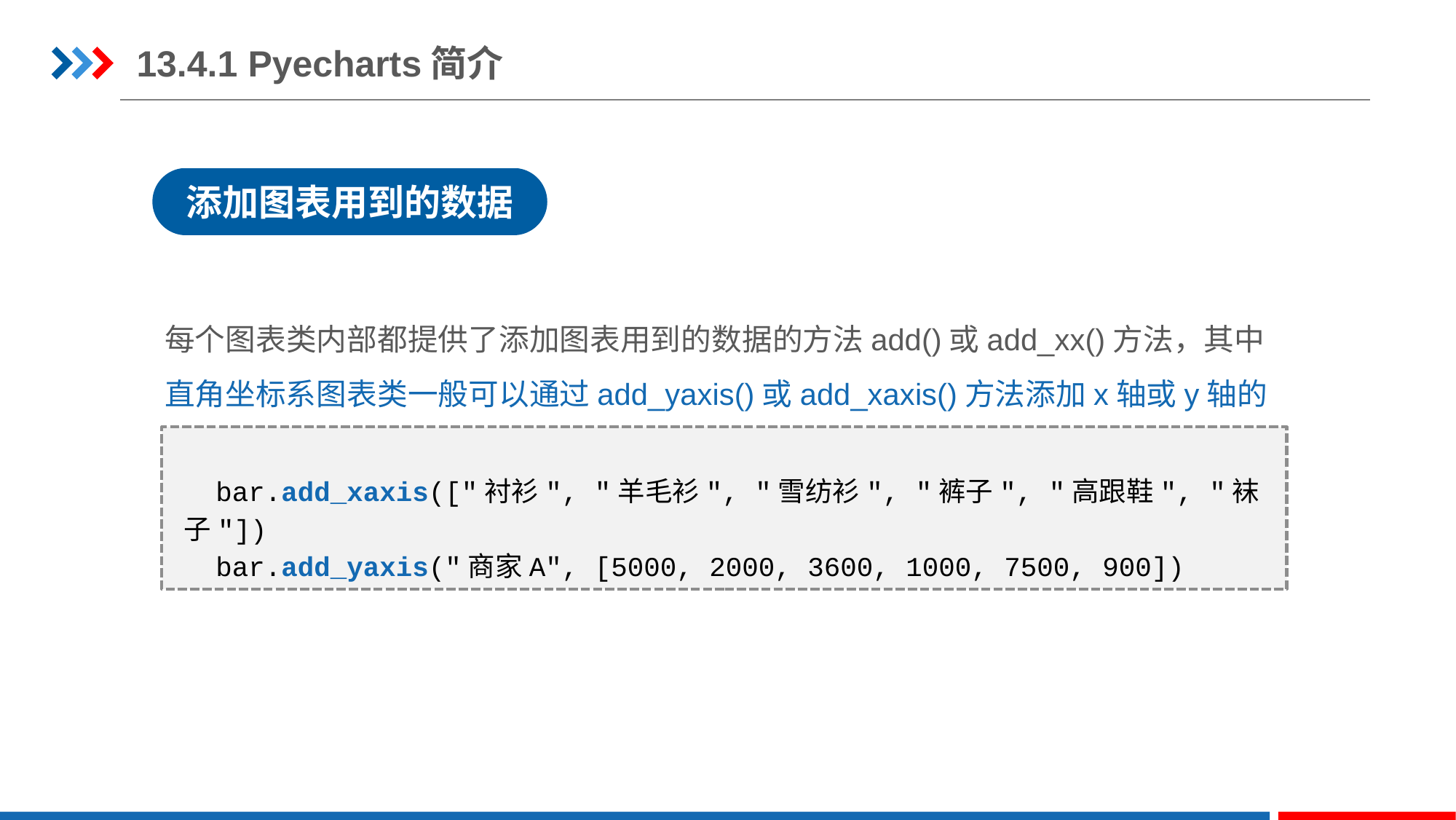

13.4.1 Pyecharts简介
添加图表用到的数据
每个图表类内部都提供了添加图表用到的数据的方法add()或add_xx()方法，其中直角坐标系图表类一般可以通过add_yaxis()或add_xaxis()方法添加x轴或y轴的数据。

bar.add_xaxis(["衬衫", "羊毛衫", "雪纺衫", "裤子", "高跟鞋", "袜子"])
bar.add_yaxis("商家A", [5000, 2000, 3600, 1000, 7500, 900])